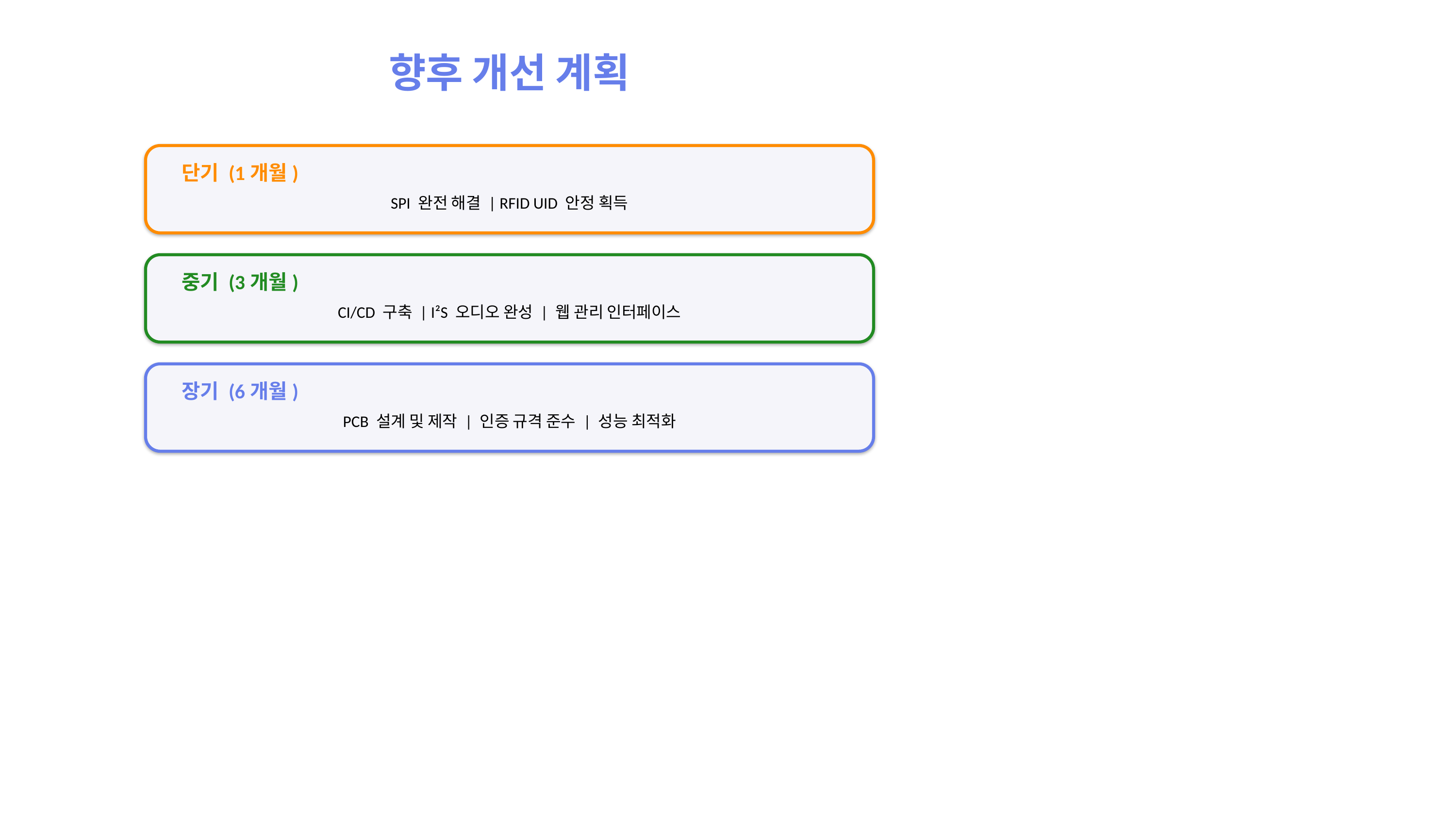

향후 개선 계획

단기 (1개월)
SPI 완전 해결 | RFID UID 안정 획득

중기 (3개월)
CI/CD 구축 | I²S 오디오 완성 | 웹 관리 인터페이스

장기 (6개월)
PCB 설계 및 제작 | 인증 규격 준수 | 성능 최적화